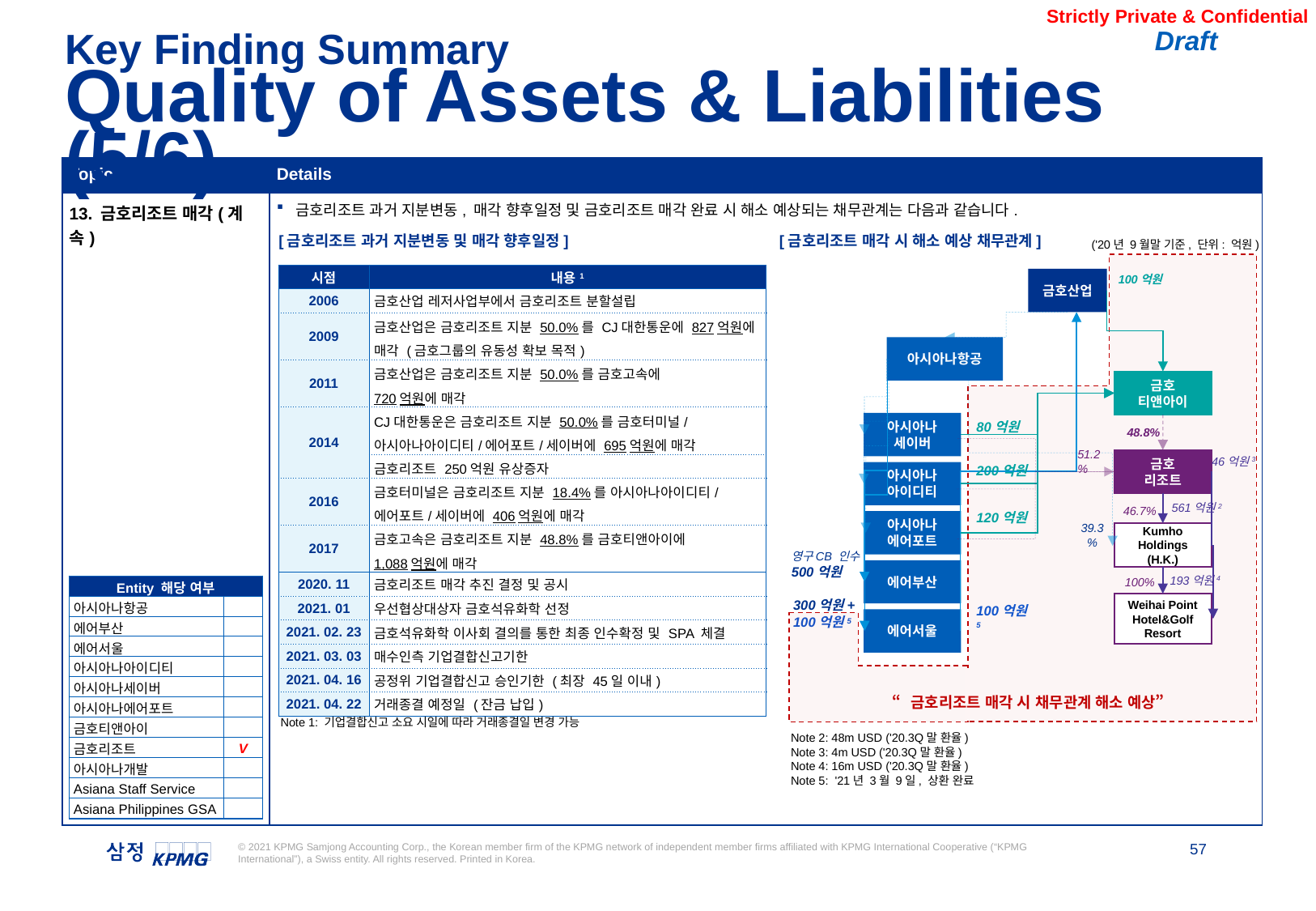

Key Finding Summary
Quality of Assets & Liabilities (5/6)
| Topic | Details |
| --- | --- |
| 13. 금호리조트 매각(계속) | 금호리조트 과거 지분변동, 매각 향후일정 및 금호리조트 매각 완료 시 해소 예상되는 채무관계는 다음과 같습니다. |
[금호리조트 과거 지분변동 및 매각 향후일정]
[금호리조트 매각 시 해소 예상 채무관계]
('20년 9월말 기준, 단위: 억원)
100억원
금호산업
아시아나항공
금호
티앤아이
아시아나
세이버
80억원
46억원3
금호
리조트
200억원
아시아나
아이디티
561억원2
120억원
아시아나
에어포트
Kumho
Holdings (H.K.)
영구CB 인수
500억원
에어부산
193억원4
Weihai Point
Hotel&Golf Resort
300억원+ 100억원5
100억원5
에어서울

48.8%
46.7%
39.3%

“금호리조트 매각 시 채무관계 해소 예상”
51.2%
100%
| 시점 | 내용1 |
| --- | --- |
| 2006 | 금호산업 레저사업부에서 금호리조트 분할설립 |
| 2009 | 금호산업은 금호리조트 지분 50.0%를 CJ대한통운에 827억원에 매각 (금호그룹의 유동성 확보 목적) |
| 2011 | 금호산업은 금호리조트 지분 50.0%를 금호고속에 720억원에 매각 |
| 2014 | CJ대한통운은 금호리조트 지분 50.0%를 금호터미널/아시아나아이디티/에어포트/세이버에 695억원에 매각 |
|  | 금호리조트 250억원 유상증자 |
| 2016 | 금호터미널은 금호리조트 지분 18.4%를 아시아나아이디티/에어포트/세이버에 406억원에 매각 |
| 2017 | 금호고속은 금호리조트 지분 48.8%를 금호티앤아이에 1,088억원에 매각 |
| 2020. 11 | 금호리조트 매각 추진 결정 및 공시 |
| 2021. 01 | 우선협상대상자 금호석유화학 선정 |
| 2021. 02. 23 | 금호석유화학 이사회 결의를 통한 최종 인수확정 및 SPA 체결 |
| 2021. 03. 03 | 매수인측 기업결합신고기한 |
| 2021. 04. 16 | 공정위 기업결합신고 승인기한 (최장 45일 이내) |
| 2021. 04. 22 | 거래종결 예정일 (잔금 납입) |
| Entity 해당 여부 |  |
| --- | --- |
| 아시아나항공 |  |
| 에어부산 |  |
| 에어서울 |  |
| 아시아나아이디티 |  |
| 아시아나세이버 |  |
| 아시아나에어포트 |  |
| 금호티앤아이 |  |
| 금호리조트 | V |
| 아시아나개발 |  |
| Asiana Staff Service |  |
| Asiana Philippines GSA |  |
Note 1: 기업결합신고 소요 시일에 따라 거래종결일 변경 가능
Note 2: 48m USD ('20.3Q말 환율)
Note 3: 4m USD ('20.3Q말 환율)
Note 4: 16m USD ('20.3Q말 환율)
Note 5:  '21년 3월 9일, 상환 완료